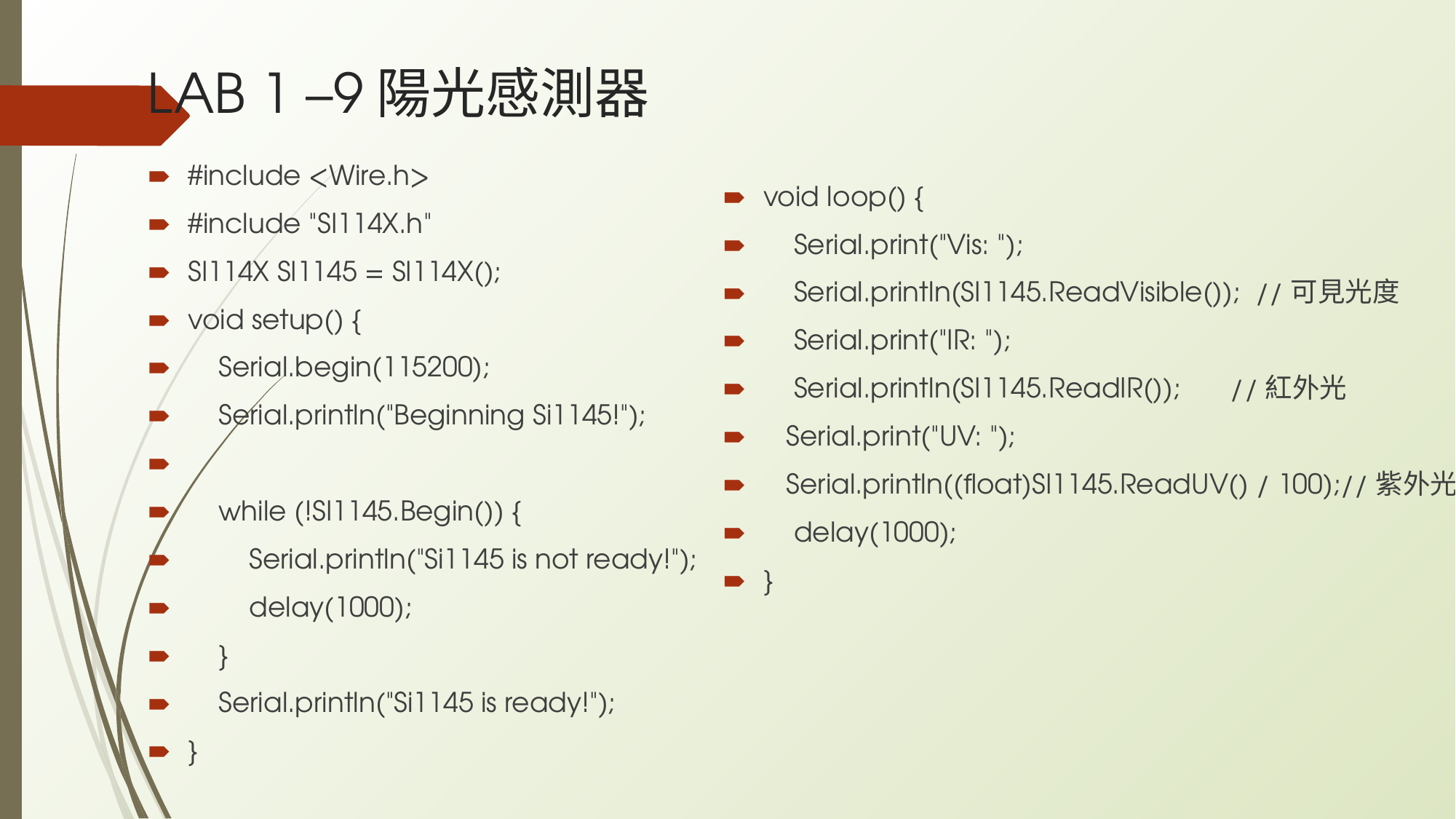

# LAB 1 –9陽光感測器

void loop() {
    Serial.print("Vis: ");
    Serial.println(SI1145.ReadVisible());  //可見光度
    Serial.print("IR: ");
    Serial.println(SI1145.ReadIR());	    //紅外光
   Serial.print("UV: ");
   Serial.println((float)SI1145.ReadUV() / 100);//紫外光
    delay(1000);
}
#include <Wire.h>
#include "SI114X.h"
SI114X SI1145 = SI114X();
void setup() {
    Serial.begin(115200);
    Serial.println("Beginning Si1145!");

    while (!SI1145.Begin()) {
        Serial.println("Si1145 is not ready!");
        delay(1000);
    }
    Serial.println("Si1145 is ready!");
}